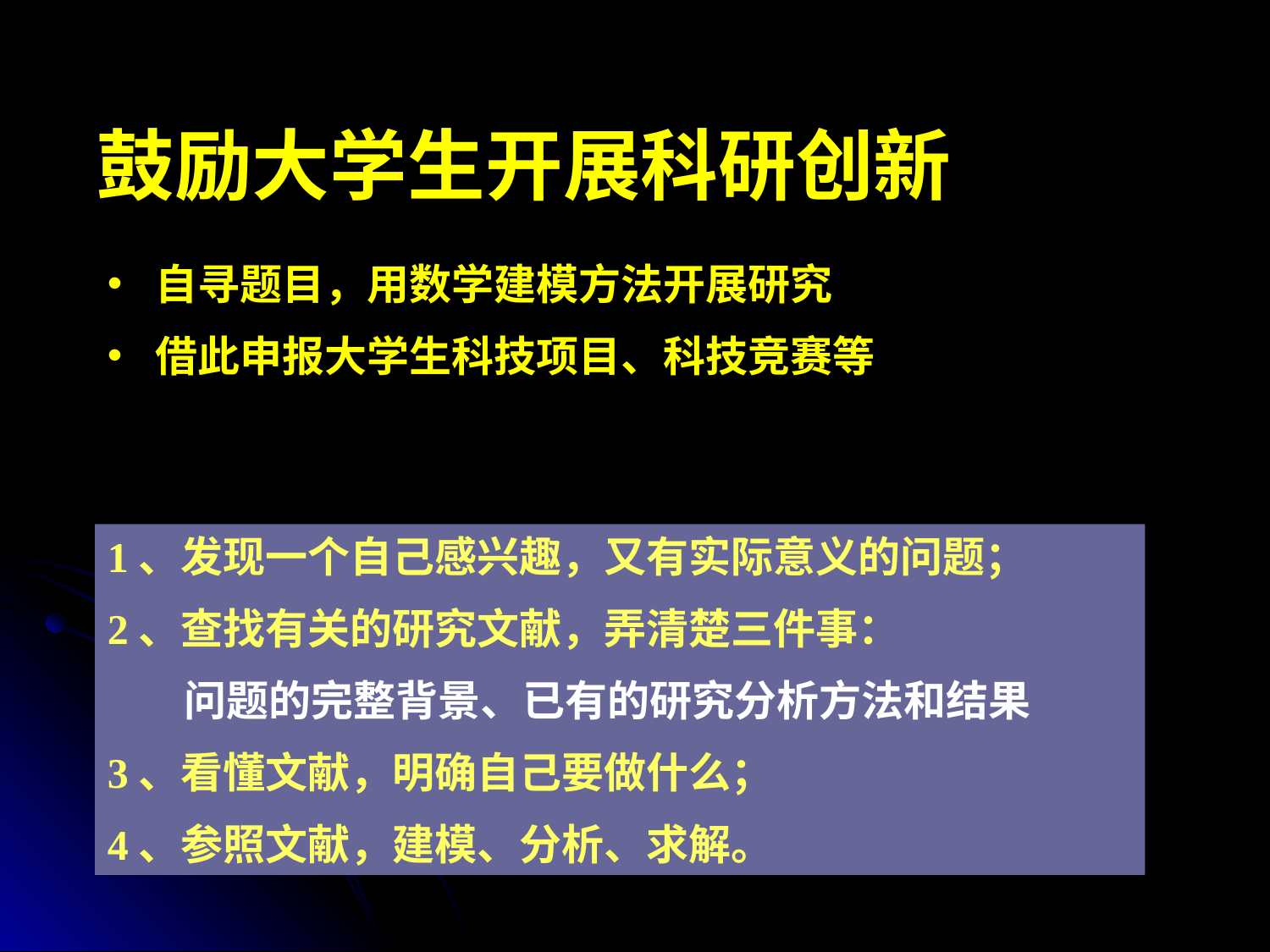

# 鼓励大学生开展科研创新
自寻题目，用数学建模方法开展研究
借此申报大学生科技项目、科技竞赛等
1、发现一个自己感兴趣，又有实际意义的问题；
2、查找有关的研究文献，弄清楚三件事：
       问题的完整背景、已有的研究分析方法和结果
3、看懂文献，明确自己要做什么；
4、参照文献，建模、分析、求解。